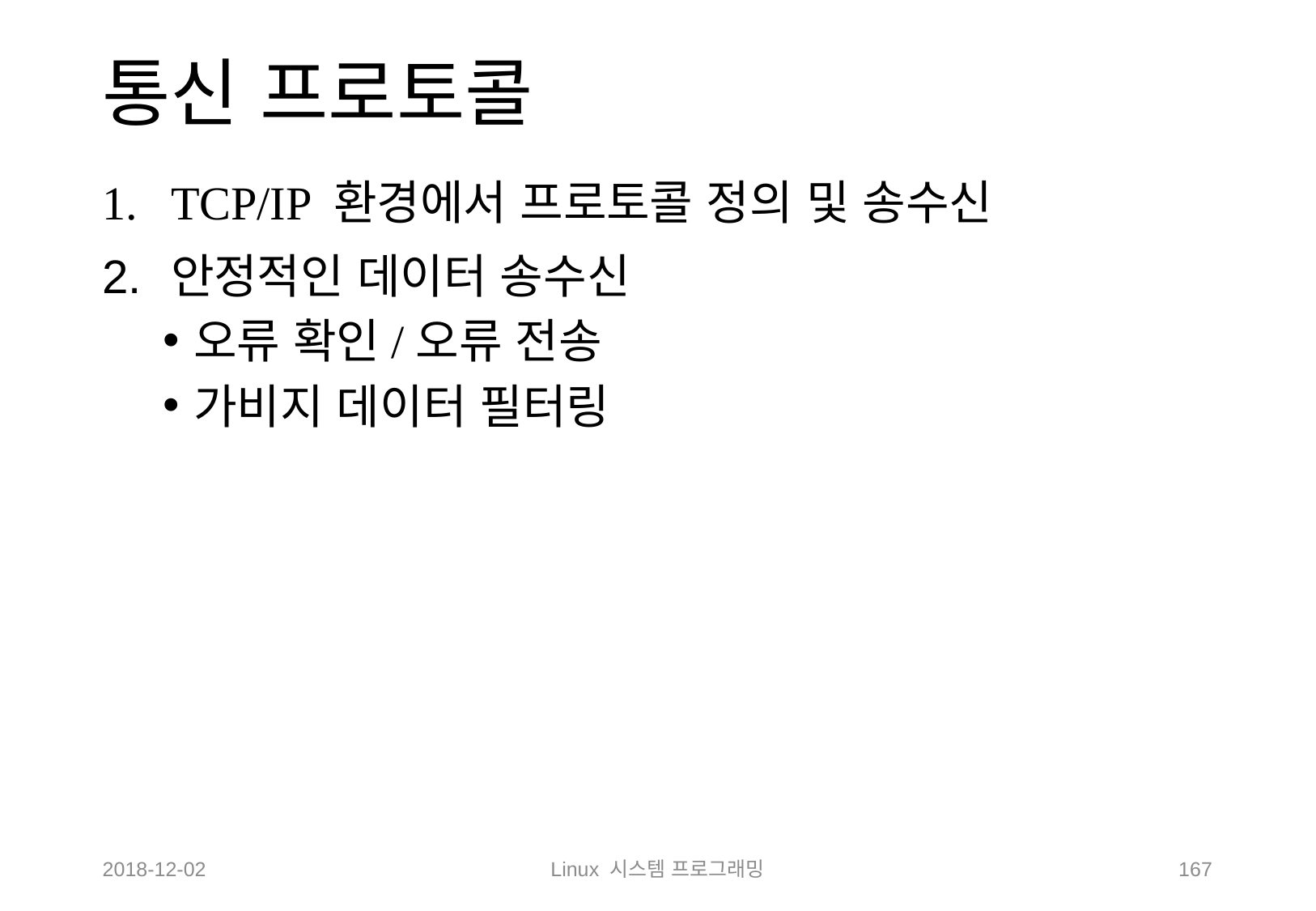

# 통신 프로토콜
TCP/IP 환경에서 프로토콜 정의 및 송수신
안정적인 데이터 송수신
오류 확인/오류 전송
가비지 데이터 필터링
2018-12-02
Linux 시스템 프로그래밍
167